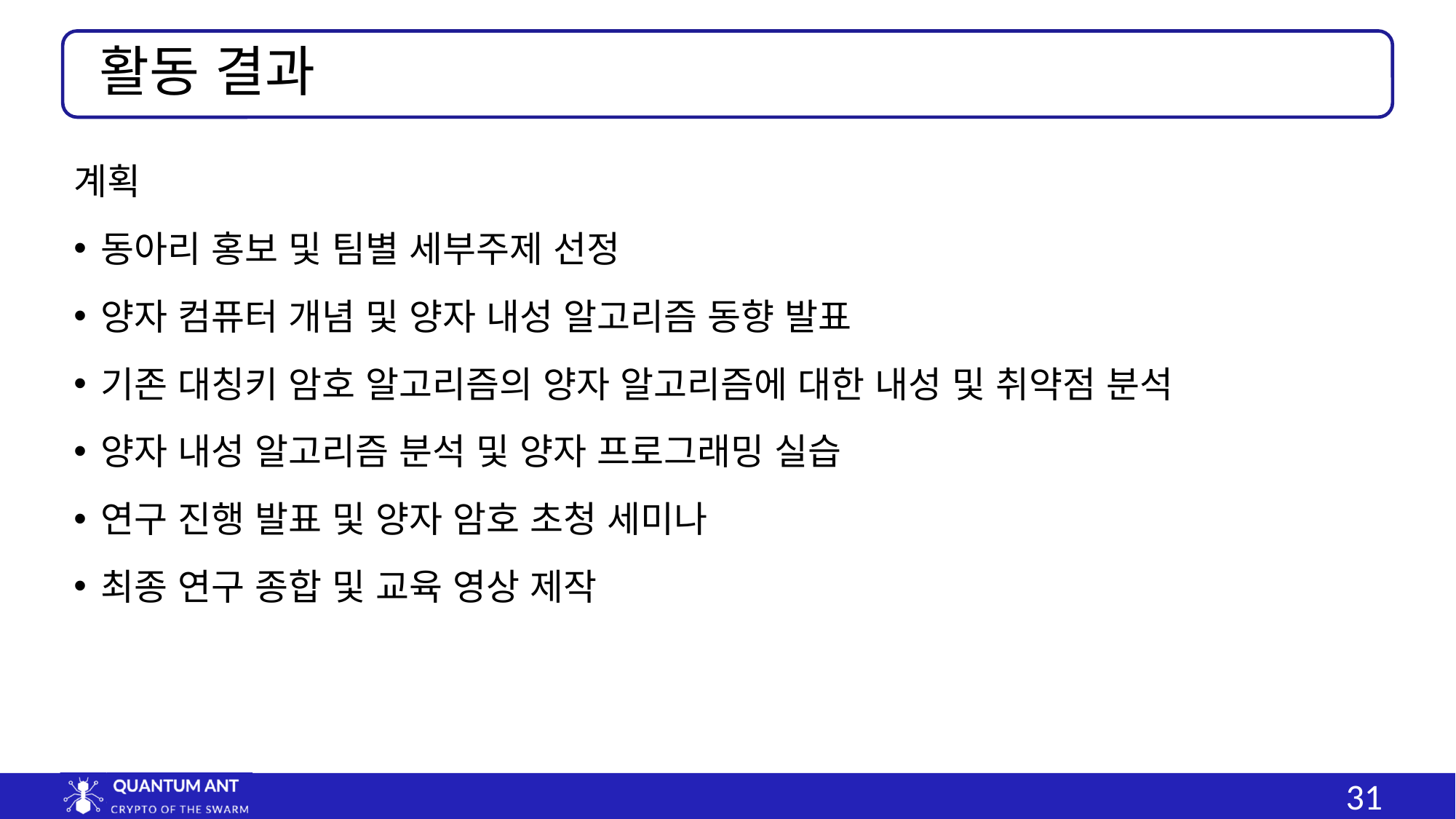

활동 결과

계획
동아리 홍보 및 팀별 세부주제 선정
양자 컴퓨터 개념 및 양자 내성 알고리즘 동향 발표
기존 대칭키 암호 알고리즘의 양자 알고리즘에 대한 내성 및 취약점 분석
양자 내성 알고리즘 분석 및 양자 프로그래밍 실습
연구 진행 발표 및 양자 암호 초청 세미나
최종 연구 종합 및 교육 영상 제작